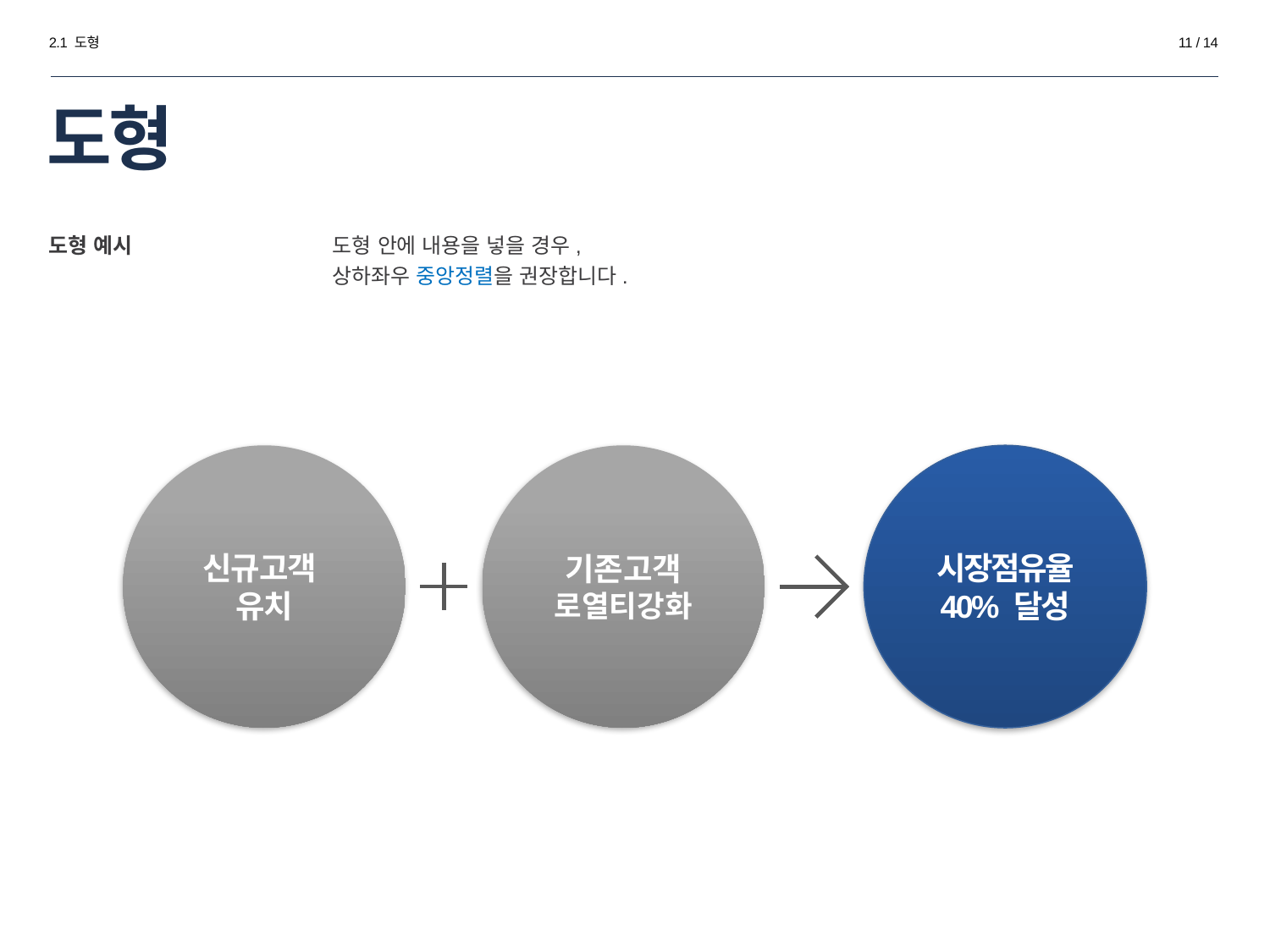

2.1 도형
11 / 14
# 도형
도형 안에 내용을 넣을 경우,
상하좌우 중앙정렬을 권장합니다.
도형 예시
신규고객
유치
기존고객
로열티강화
시장점유율
40% 달성